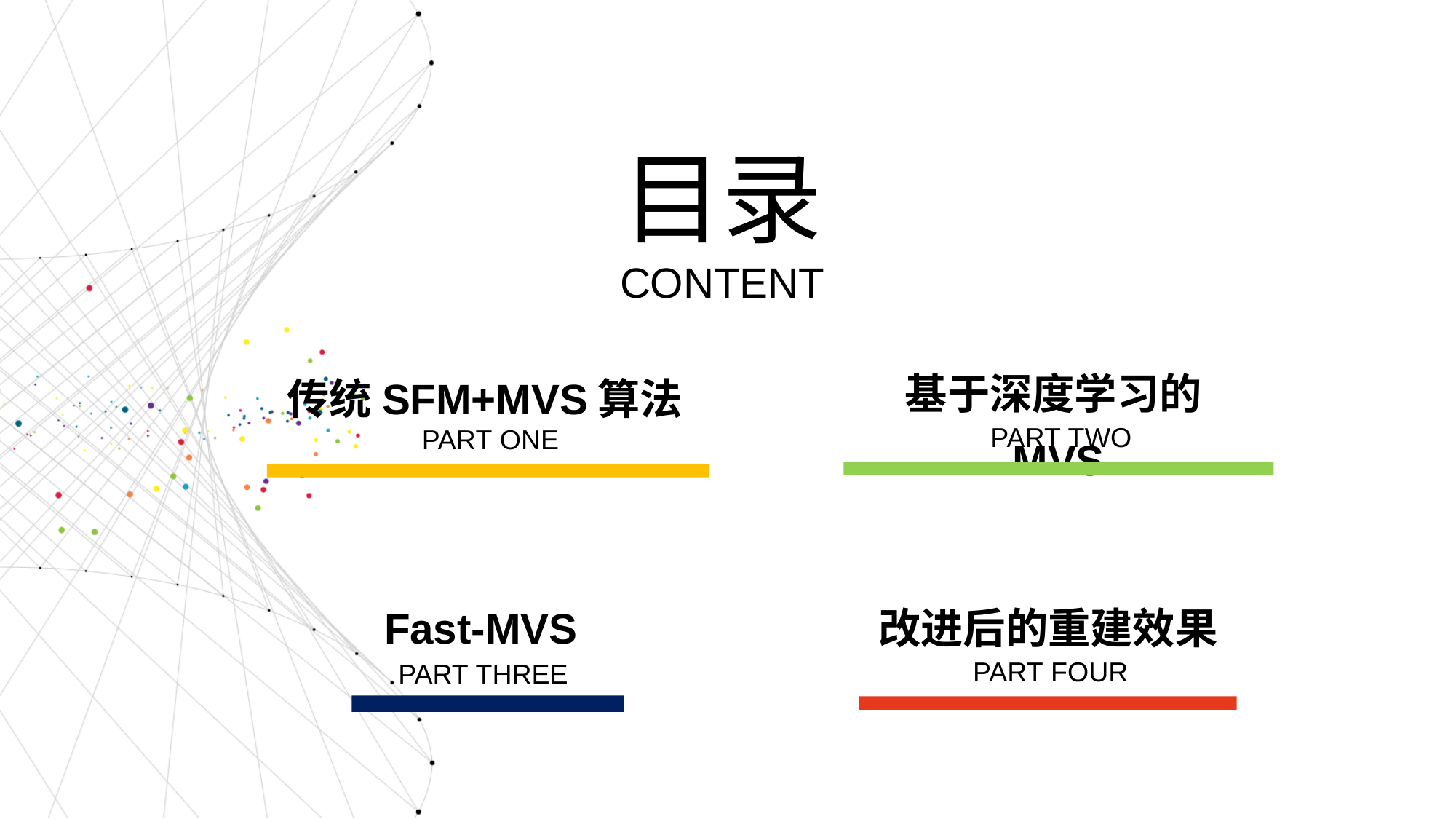

目录
CONTENT
基于深度学习的MVS
PART TWO

传统SFM+MVS算法
PART ONE

Fast-MVS
PART THREE

改进后的重建效果
PART FOUR